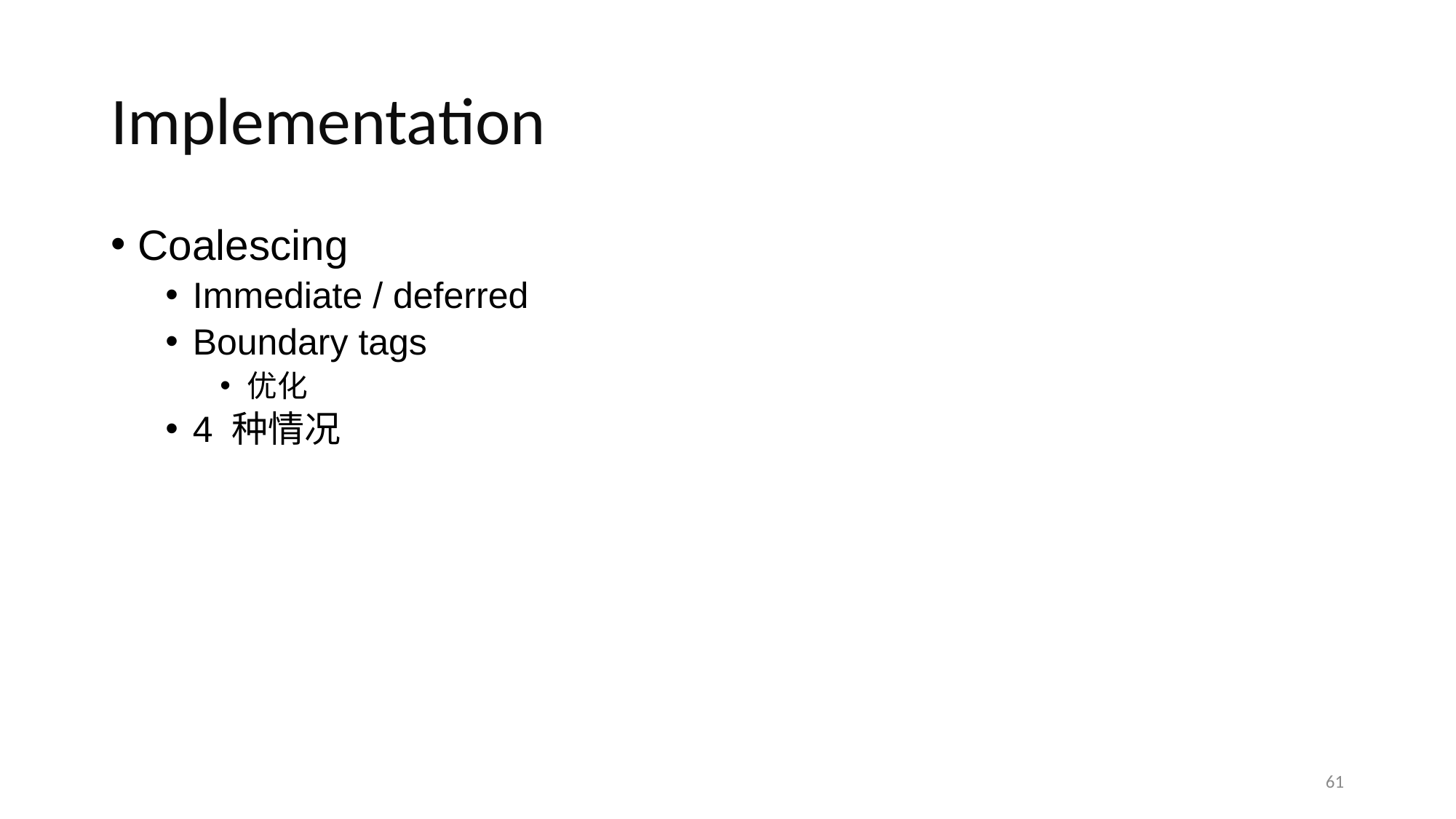

# Implementation
Coalescing
Immediate / deferred
Boundary tags
优化
4 种情况
61